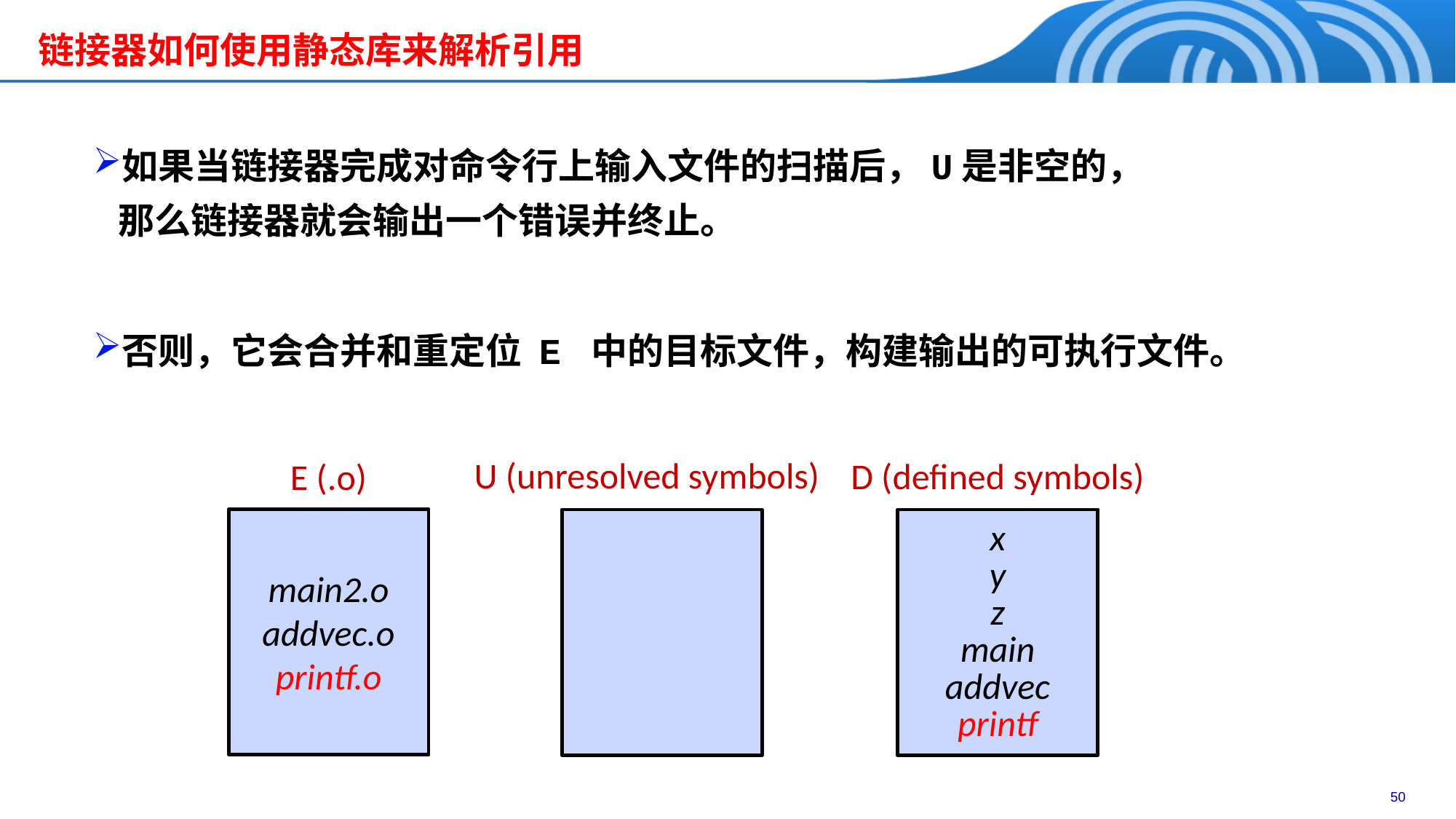

链接器如何使用静态库来解析引用
如果当链接器完成对命令行上输入文件的扫描后，U是非空的，
  那么链接器就会输出一个错误并终止。

否则，它会合并和重定位 E 中的目标文件，构建输出的可执行文件。
U (unresolved symbols)
D (defined symbols)
E (.o)
main2.o
addvec.o
printf.o

x
y
z
main
addvec
printf